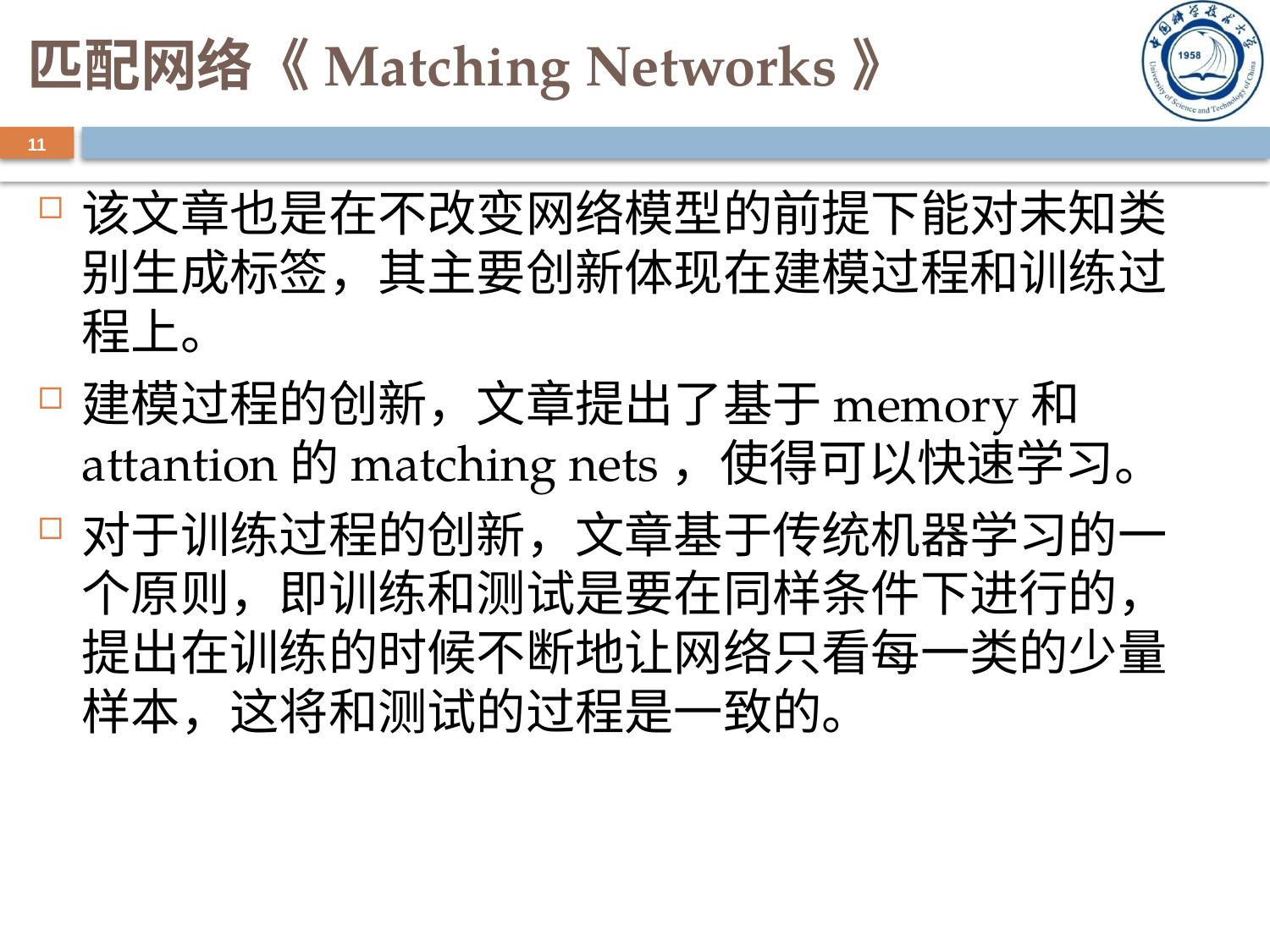

# 匹配网络《Matching Networks》
11
该文章也是在不改变网络模型的前提下能对未知类别生成标签，其主要创新体现在建模过程和训练过程上。
建模过程的创新，文章提出了基于memory和attantion的matching nets，使得可以快速学习。
对于训练过程的创新，文章基于传统机器学习的一个原则，即训练和测试是要在同样条件下进行的，提出在训练的时候不断地让网络只看每一类的少量样本，这将和测试的过程是一致的。